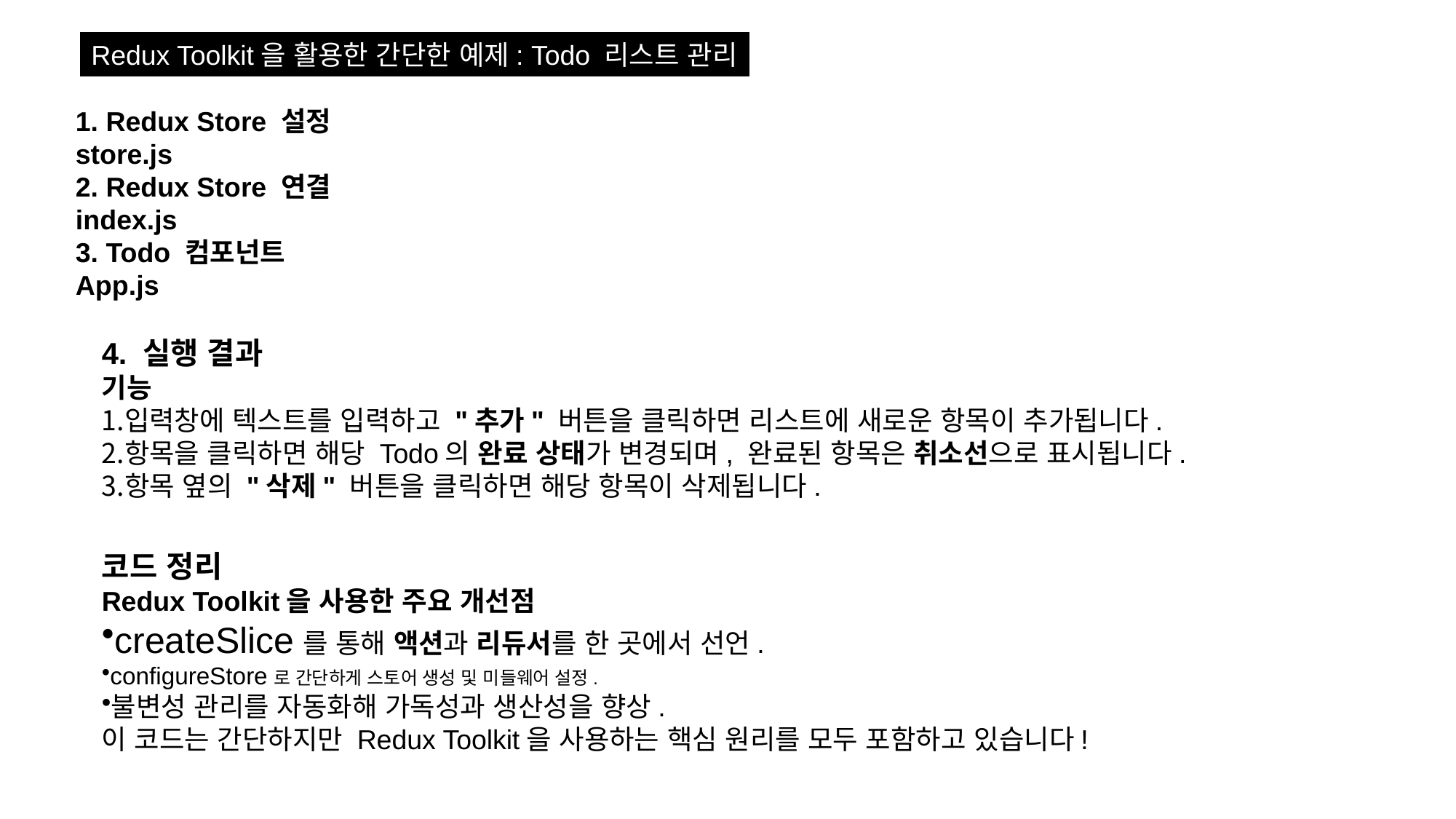

Redux Toolkit을 활용한 간단한 예제: Todo 리스트 관리
1. Redux Store 설정
store.js
2. Redux Store 연결
index.js
3. Todo 컴포넌트
App.js
4. 실행 결과
기능
입력창에 텍스트를 입력하고 "추가" 버튼을 클릭하면 리스트에 새로운 항목이 추가됩니다.
항목을 클릭하면 해당 Todo의 완료 상태가 변경되며, 완료된 항목은 취소선으로 표시됩니다.
항목 옆의 "삭제" 버튼을 클릭하면 해당 항목이 삭제됩니다.

코드 정리
Redux Toolkit을 사용한 주요 개선점
createSlice를 통해 액션과 리듀서를 한 곳에서 선언.
configureStore로 간단하게 스토어 생성 및 미들웨어 설정.
불변성 관리를 자동화해 가독성과 생산성을 향상.
이 코드는 간단하지만 Redux Toolkit을 사용하는 핵심 원리를 모두 포함하고 있습니다!